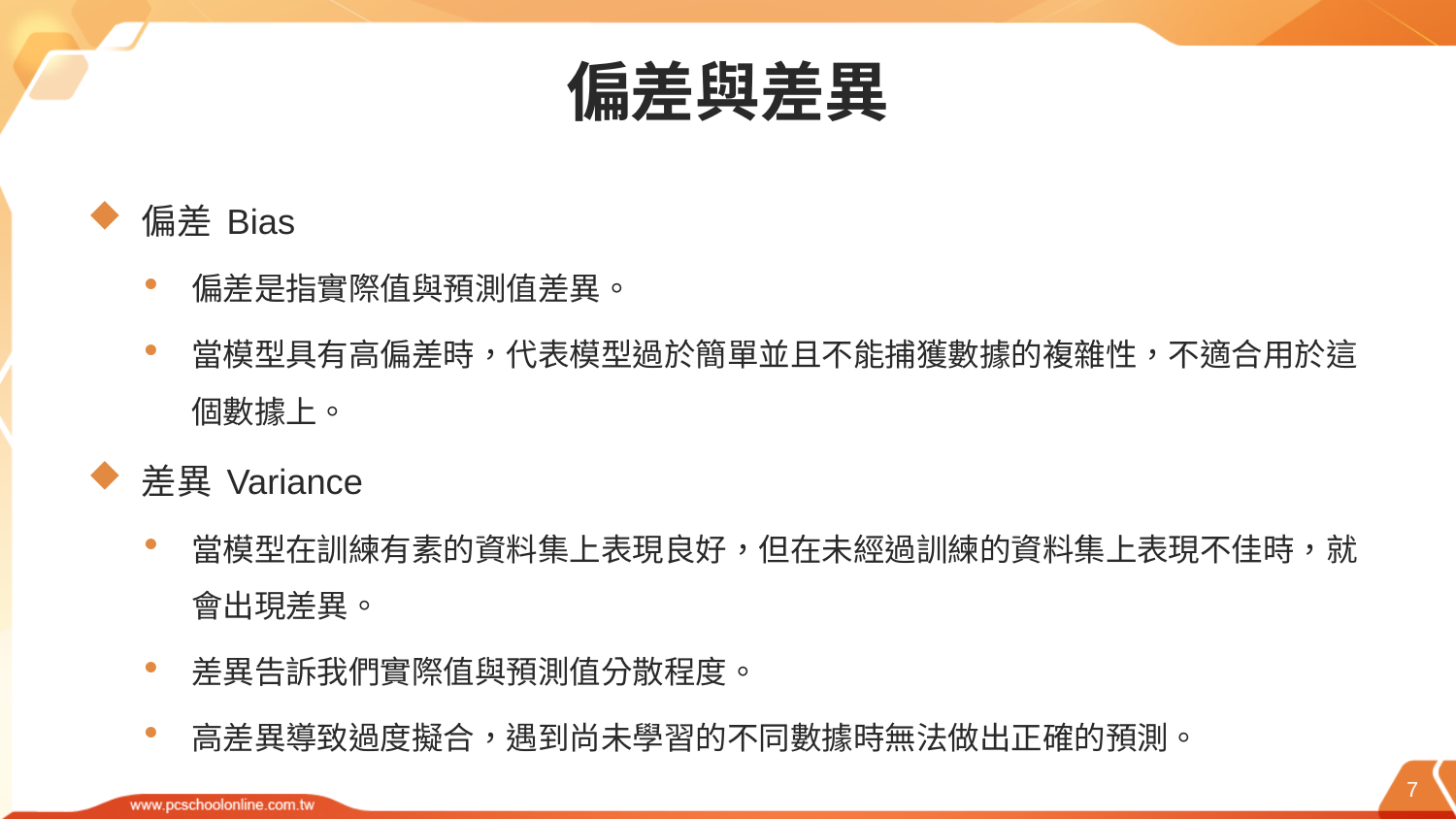

# 偏差與差異
偏差 Bias
偏差是指實際值與預測值差異。
當模型具有高偏差時，代表模型過於簡單並且不能捕獲數據的複雜性，不適合用於這個數據上。
差異 Variance
當模型在訓練有素的資料集上表現良好，但在未經過訓練的資料集上表現不佳時，就會出現差異。
差異告訴我們實際值與預測值分散程度。
高差異導致過度擬合，遇到尚未學習的不同數據時無法做出正確的預測。
7